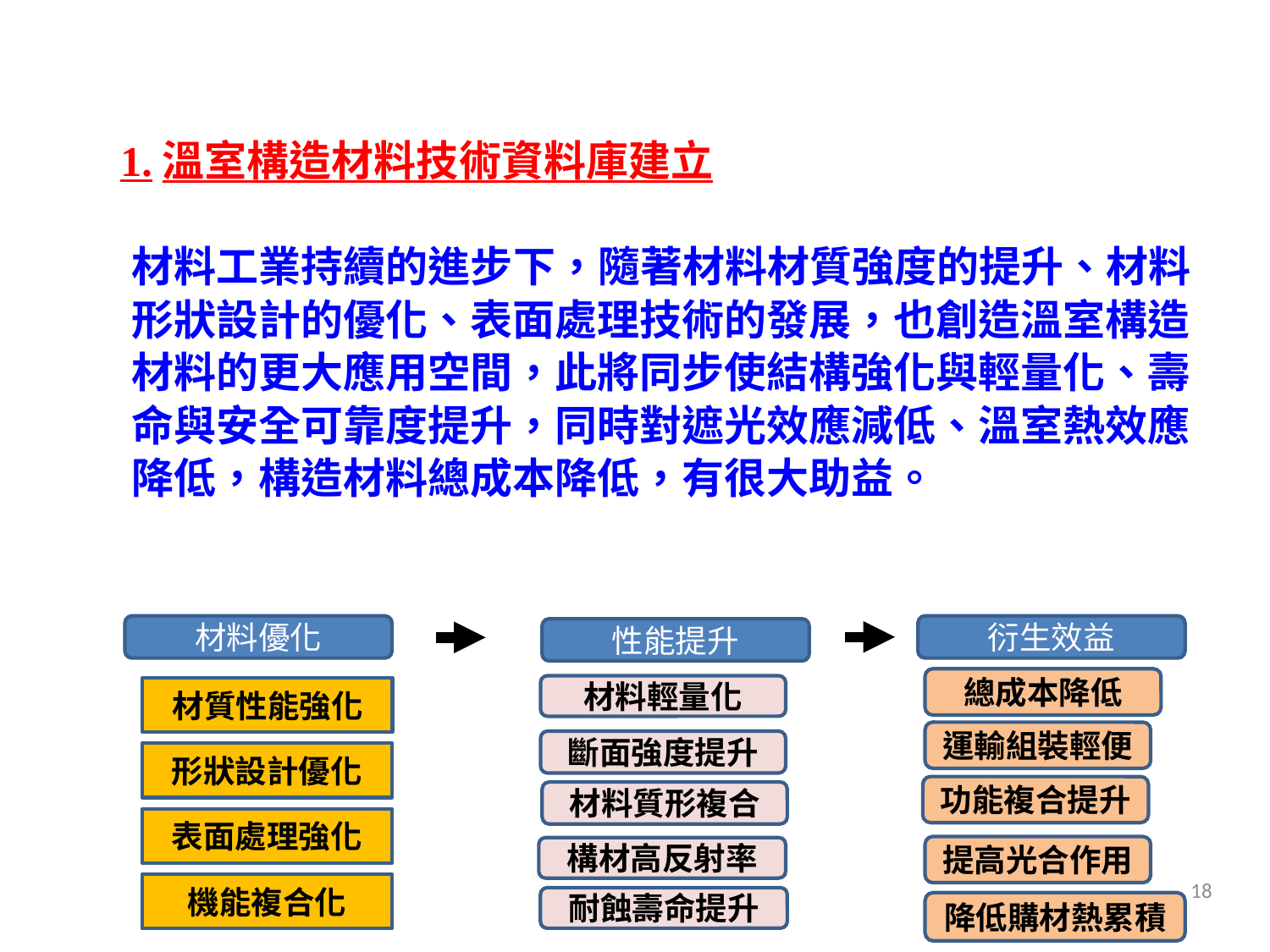

1.溫室構造材料技術資料庫建立

材料工業持續的進步下，隨著材料材質強度的提升、材料形狀設計的優化、表面處理技術的發展，也創造溫室構造材料的更大應用空間，此將同步使結構強化與輕量化、壽命與安全可靠度提升，同時對遮光效應減低、溫室熱效應降低，構造材料總成本降低，有很大助益。

材料優化
衍生效益
性能提升
總成本降低
材料輕量化
材質性能強化
運輸組裝輕便
斷面強度提升
形狀設計優化
功能複合提升
材料質形複合
表面處理強化
提高光合作用
構材高反射率
18
機能複合化
耐蝕壽命提升
降低購材熱累積